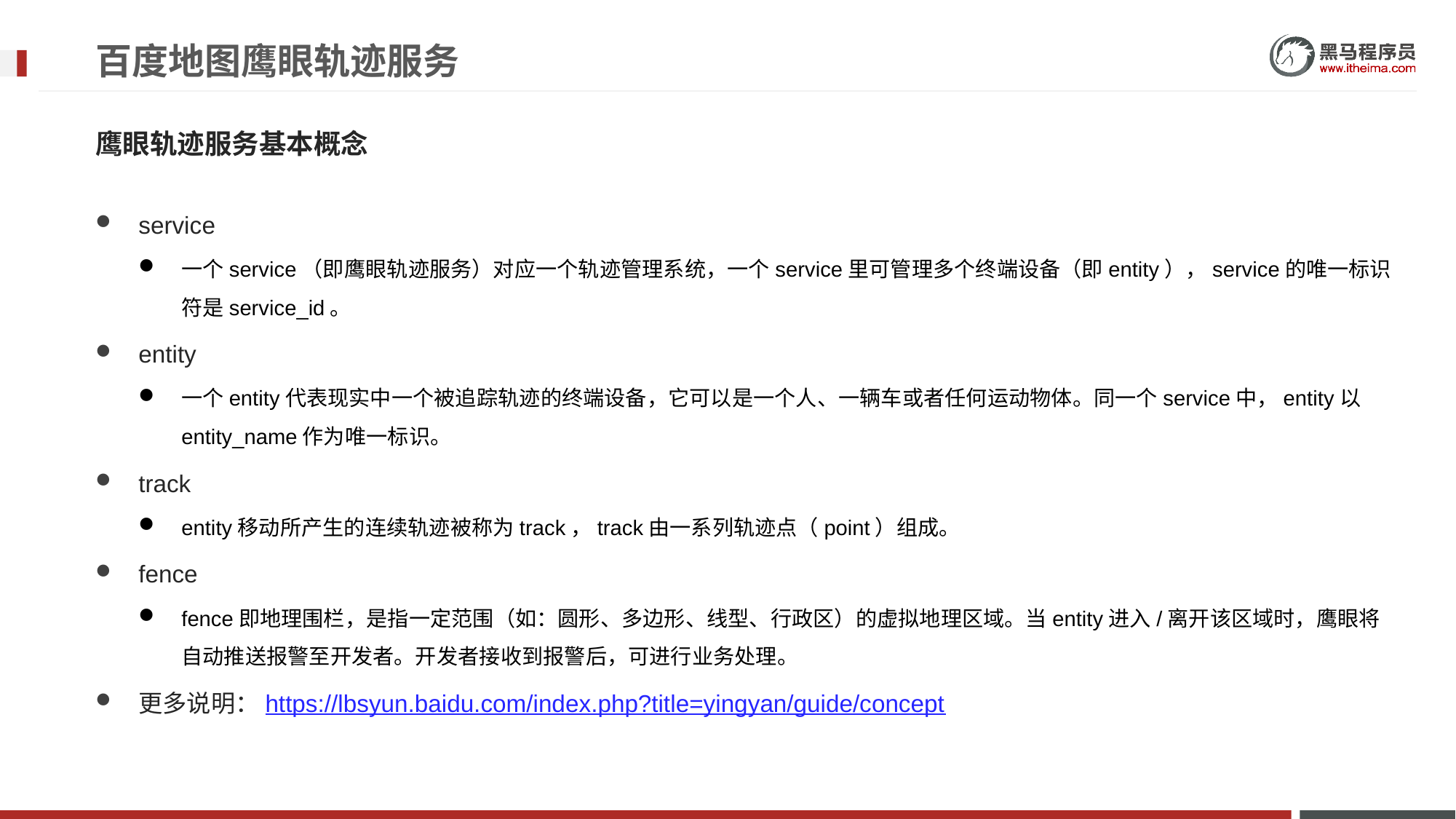

# 百度地图鹰眼轨迹服务
鹰眼轨迹服务基本概念
service
一个service（即鹰眼轨迹服务）对应一个轨迹管理系统，一个service里可管理多个终端设备（即entity），service的唯一标识符是service_id。
entity
一个entity代表现实中一个被追踪轨迹的终端设备，它可以是一个人、一辆车或者任何运动物体。同一个service中，entity以entity_name作为唯一标识。
track
entity移动所产生的连续轨迹被称为track，track由一系列轨迹点（point）组成。
fence
fence即地理围栏，是指一定范围（如：圆形、多边形、线型、行政区）的虚拟地理区域。当entity进入/离开该区域时，鹰眼将自动推送报警至开发者。开发者接收到报警后，可进行业务处理。
更多说明：https://lbsyun.baidu.com/index.php?title=yingyan/guide/concept